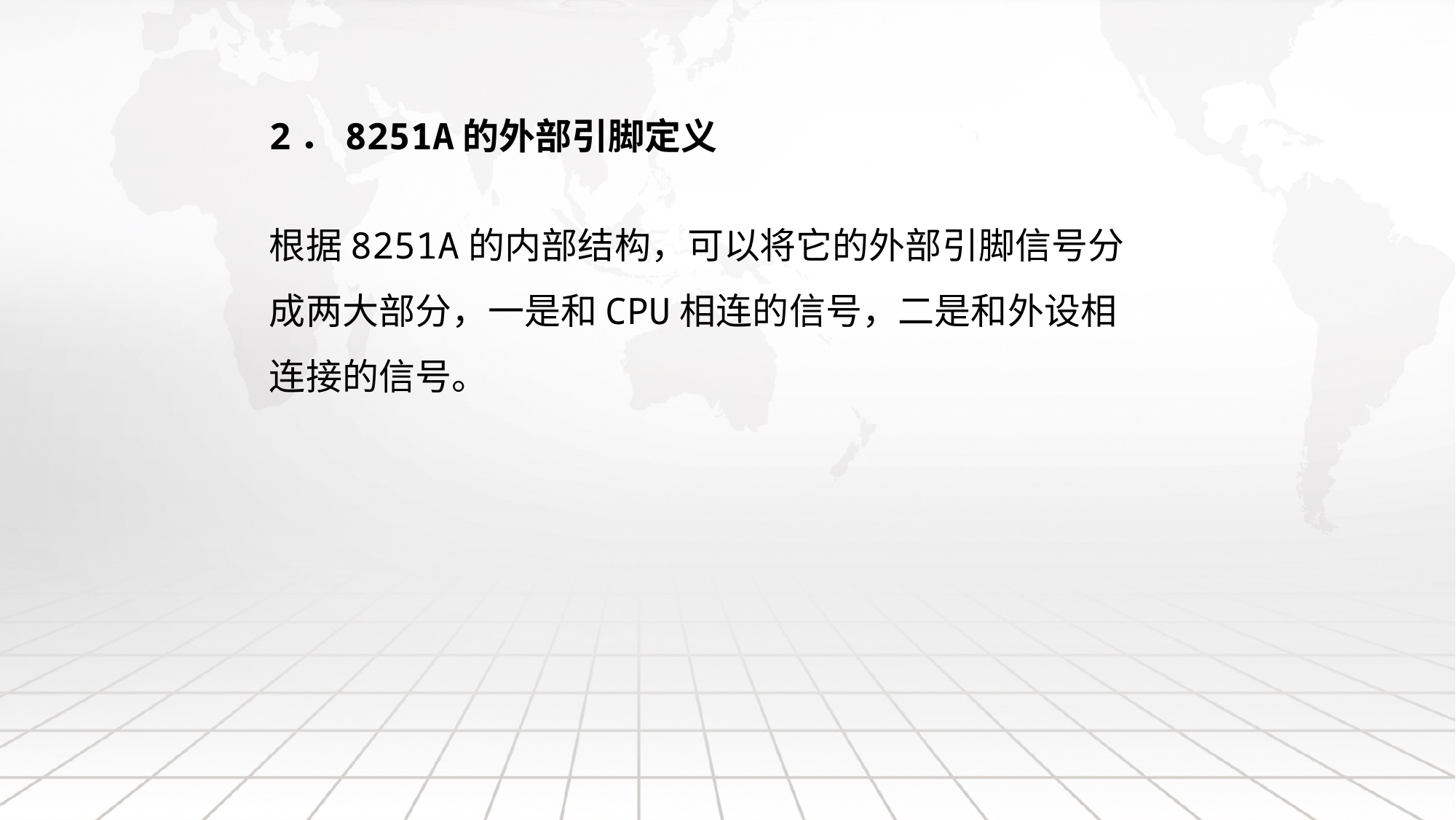

2．8251A的外部引脚定义

根据8251A的内部结构，可以将它的外部引脚信号分成两大部分，一是和CPU相连的信号，二是和外设相连接的信号。